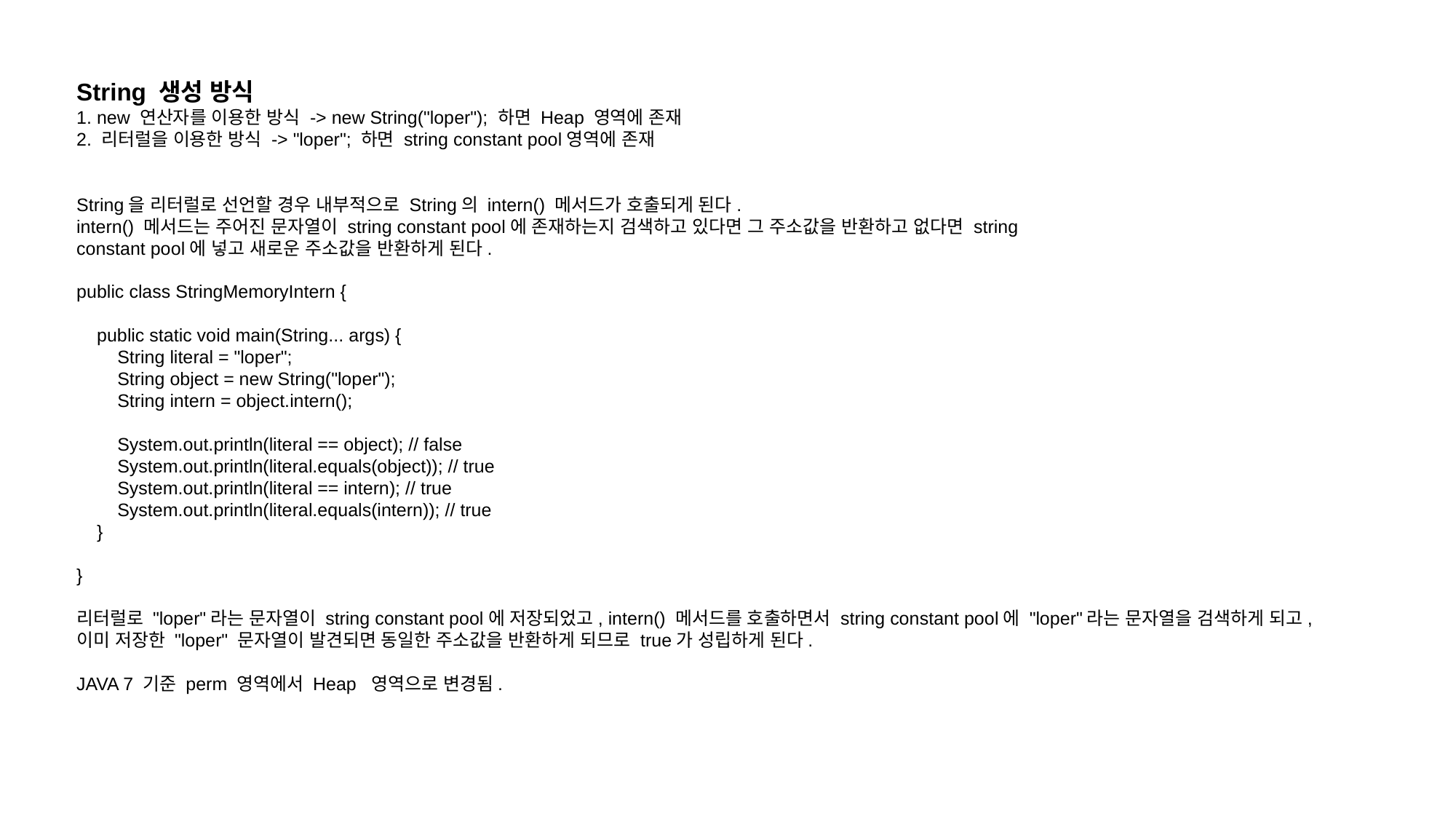

String 생성 방식
1. new 연산자를 이용한 방식 -> new String("loper"); 하면 Heap 영역에 존재
2. 리터럴을 이용한 방식 -> "loper"; 하면 string constant pool영역에 존재

String을 리터럴로 선언할 경우 내부적으로 String의 intern() 메서드가 호출되게 된다.
intern() 메서드는 주어진 문자열이 string constant pool에 존재하는지 검색하고 있다면 그 주소값을 반환하고 없다면 string
constant pool에 넣고 새로운 주소값을 반환하게 된다.

public class StringMemoryIntern {

    public static void main(String... args) {
        String literal = "loper";
        String object = new String("loper");
        String intern = object.intern();

        System.out.println(literal == object); // false
        System.out.println(literal.equals(object)); // true
        System.out.println(literal == intern); // true
        System.out.println(literal.equals(intern)); // true
    }

}

리터럴로 "loper"라는 문자열이 string constant pool에 저장되었고, intern() 메서드를 호출하면서 string constant pool에 "loper"라는 문자열을 검색하게 되고,
이미 저장한 "loper" 문자열이 발견되면 동일한 주소값을 반환하게 되므로 true가 성립하게 된다.

JAVA 7 기준 perm 영역에서 Heap  영역으로 변경됨.